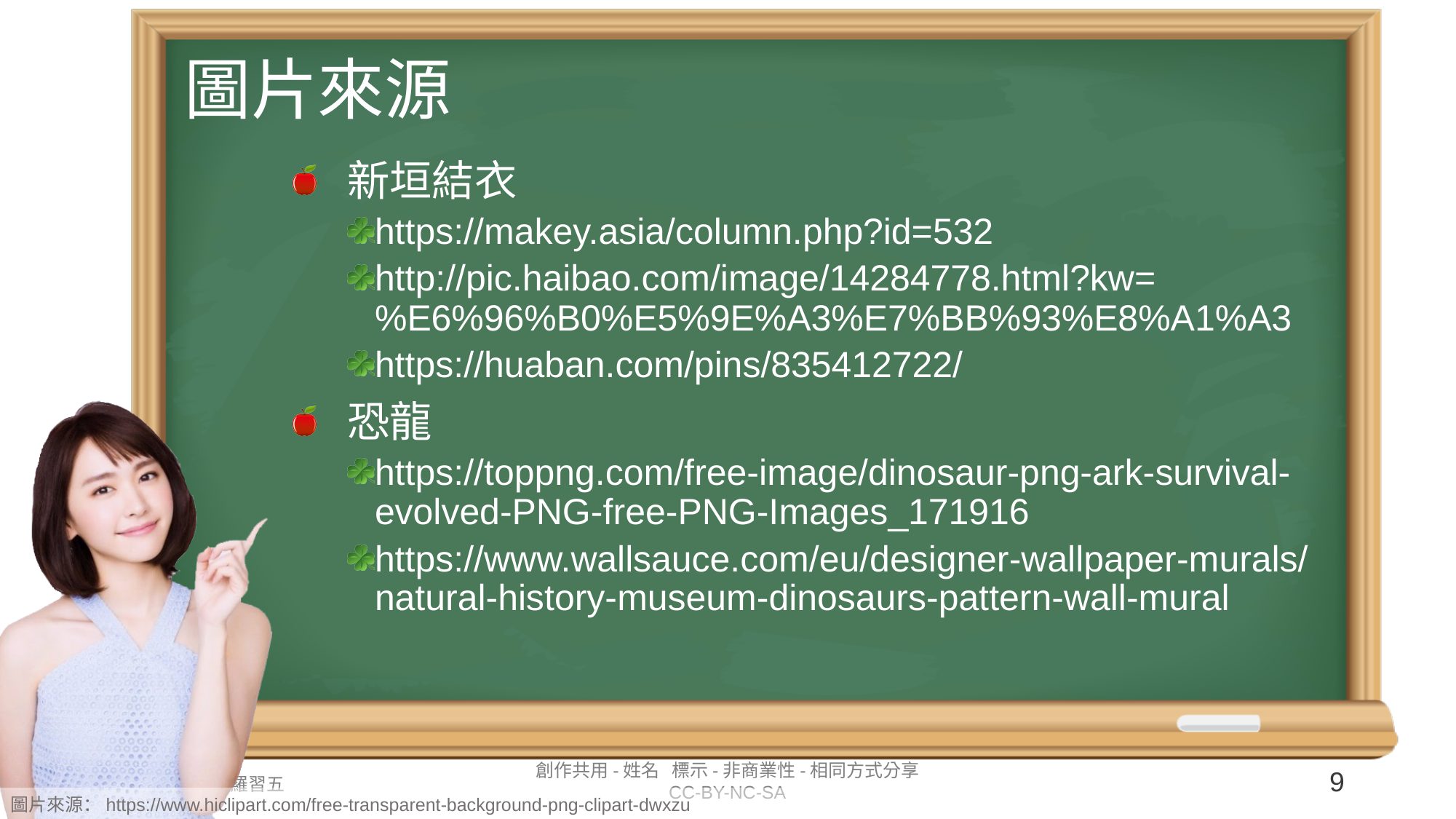

# 圖片來源
新垣結衣
https://makey.asia/column.php?id=532
http://pic.haibao.com/image/14284778.html?kw=%E6%96%B0%E5%9E%A3%E7%BB%93%E8%A1%A3
https://huaban.com/pins/835412722/
恐龍
https://toppng.com/free-image/dinosaur-png-ark-survival-evolved-PNG-free-PNG-Images_171916
https://www.wallsauce.com/eu/designer-wallpaper-murals/natural-history-museum-dinosaurs-pattern-wall-mural